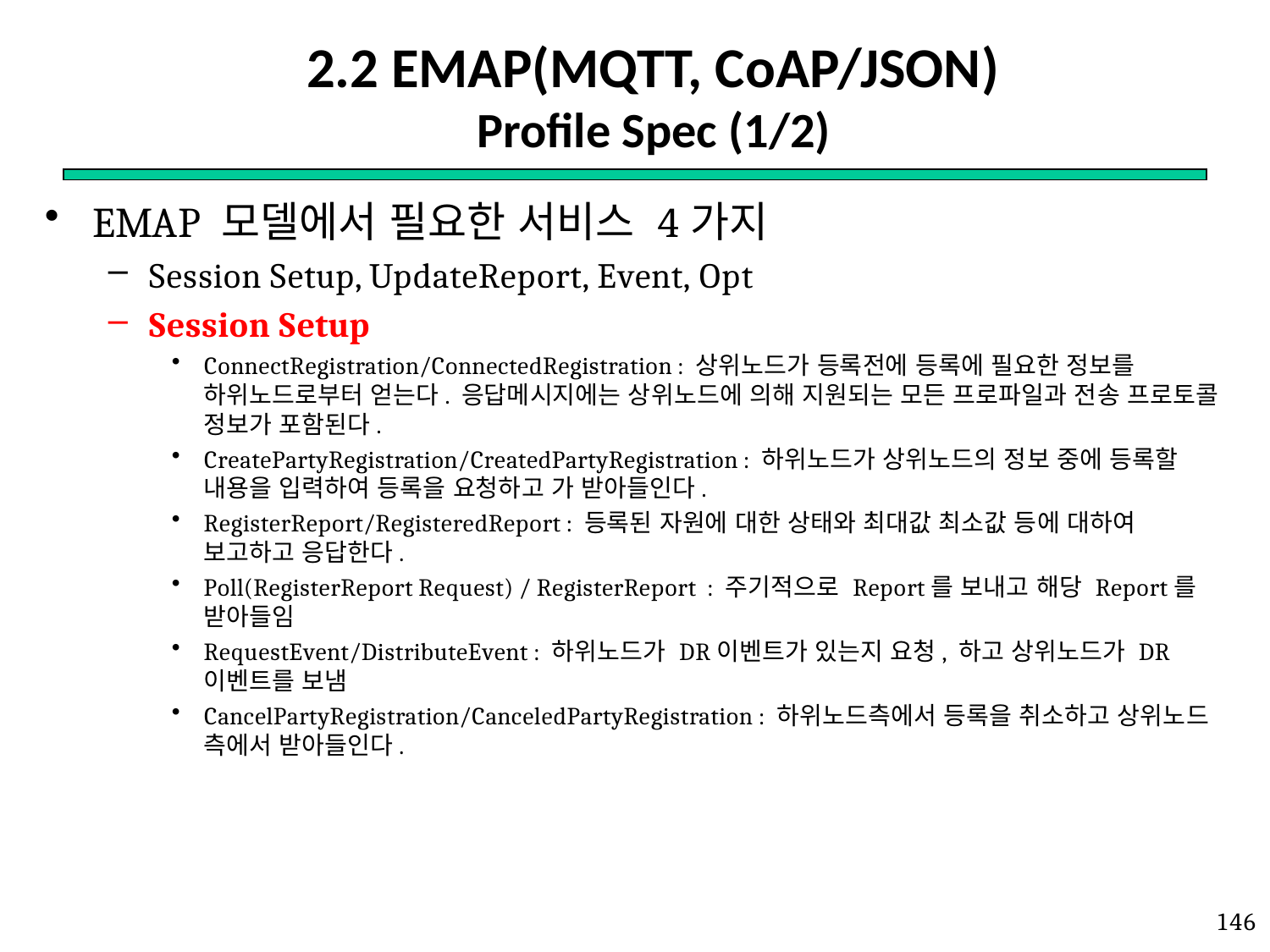

# 2.2 EMAP(MQTT, CoAP/JSON) Profile Spec (1/2)
EMAP 모델에서 필요한 서비스 4가지
Session Setup, UpdateReport, Event, Opt
Session Setup
ConnectRegistration/ConnectedRegistration : 상위노드가 등록전에 등록에 필요한 정보를 하위노드로부터 얻는다. 응답메시지에는 상위노드에 의해 지원되는 모든 프로파일과 전송 프로토콜 정보가 포함된다.
CreatePartyRegistration/CreatedPartyRegistration : 하위노드가 상위노드의 정보 중에 등록할 내용을 입력하여 등록을 요청하고 가 받아들인다.
RegisterReport/RegisteredReport : 등록된 자원에 대한 상태와 최대값 최소값 등에 대하여 보고하고 응답한다.
Poll(RegisterReport Request) / RegisterReport  : 주기적으로 Report를 보내고 해당 Report를 받아들임
RequestEvent/DistributeEvent : 하위노드가 DR이벤트가 있는지 요청, 하고 상위노드가 DR이벤트를 보냄
CancelPartyRegistration/CanceledPartyRegistration : 하위노드측에서 등록을 취소하고 상위노드 측에서 받아들인다.

146